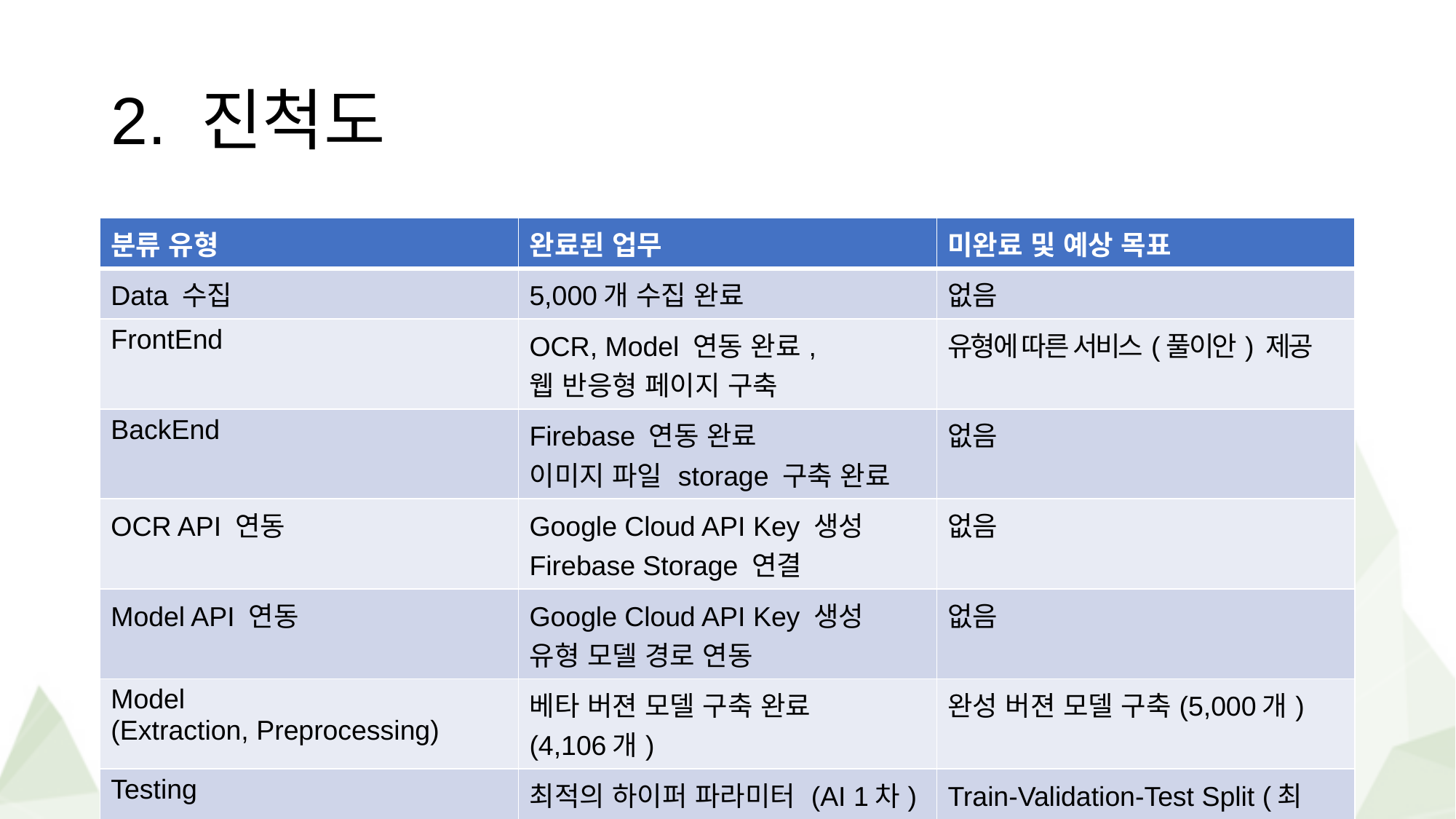

# 2. 진척도
| 분류 유형 | 완료된 업무 | 미완료 및 예상 목표 |
| --- | --- | --- |
| Data 수집 | 5,000개 수집 완료 | 없음 |
| FrontEnd | OCR, Model 연동 완료, 웹 반응형 페이지 구축 | 유형에 따른 서비스(풀이안) 제공 |
| BackEnd | Firebase 연동 완료 이미지 파일 storage 구축 완료 | 없음 |
| OCR API 연동 | Google Cloud API Key 생성 Firebase Storage 연결 | 없음 |
| Model API 연동 | Google Cloud API Key 생성 유형 모델 경로 연동 | 없음 |
| Model (Extraction, Preprocessing) | 베타 버젼 모델 구축 완료 (4,106개) | 완성 버젼 모델 구축(5,000개) |
| Testing | 최적의 하이퍼 파라미터 (AI 1차) OCR 연동 (WEB 1차 테스트) AI 모델 연동 (WEB 2차 테스트) | Train-Validation-Test Split (최종) |